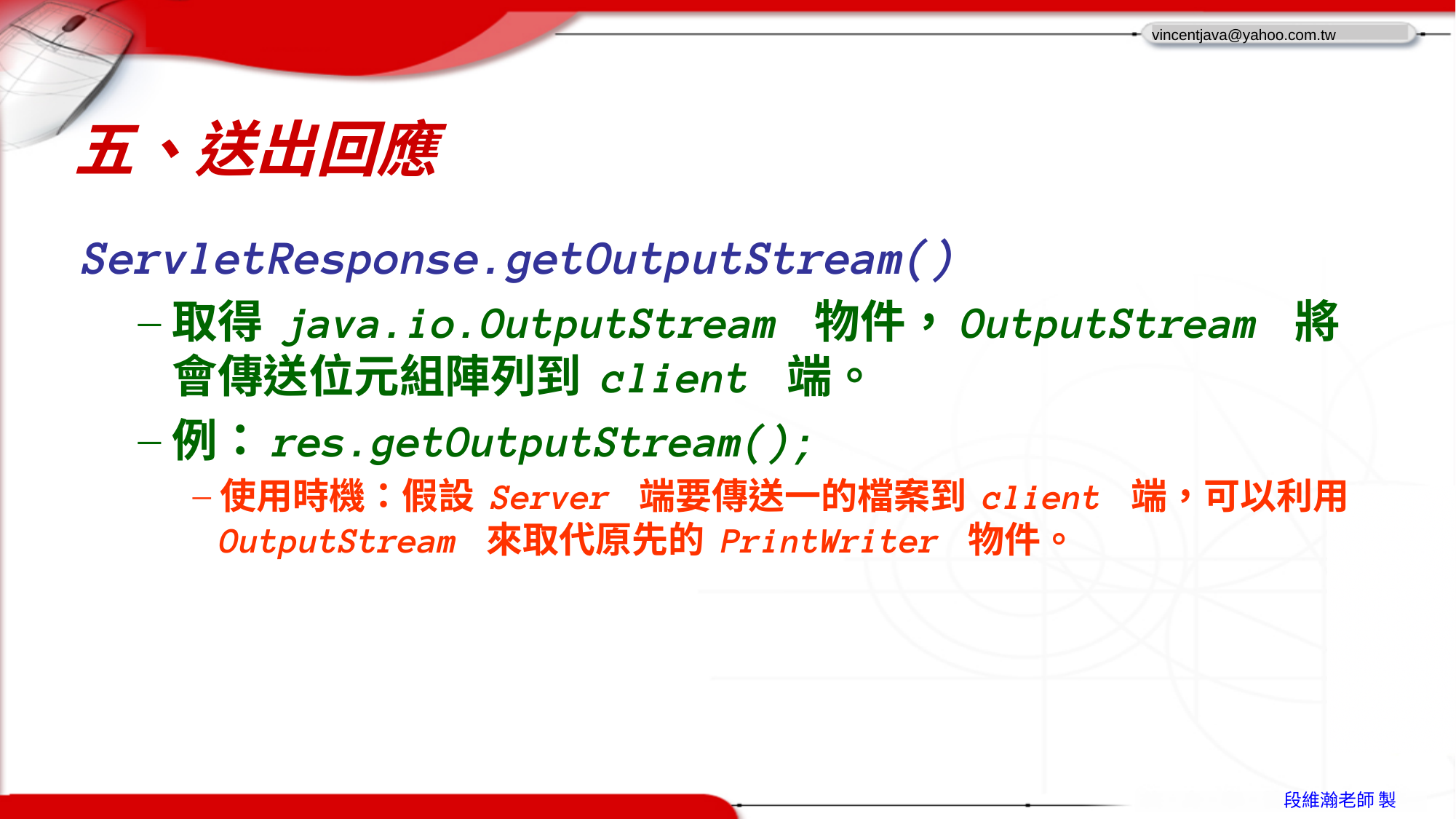

# 五、送出回應
ServletResponse.getOutputStream()
取得 java.io.OutputStream 物件，OutputStream 將會傳送位元組陣列到 client 端。
例：res.getOutputStream();
使用時機：假設 Server 端要傳送一的檔案到 client 端，可以利用 OutputStream 來取代原先的 PrintWriter 物件。